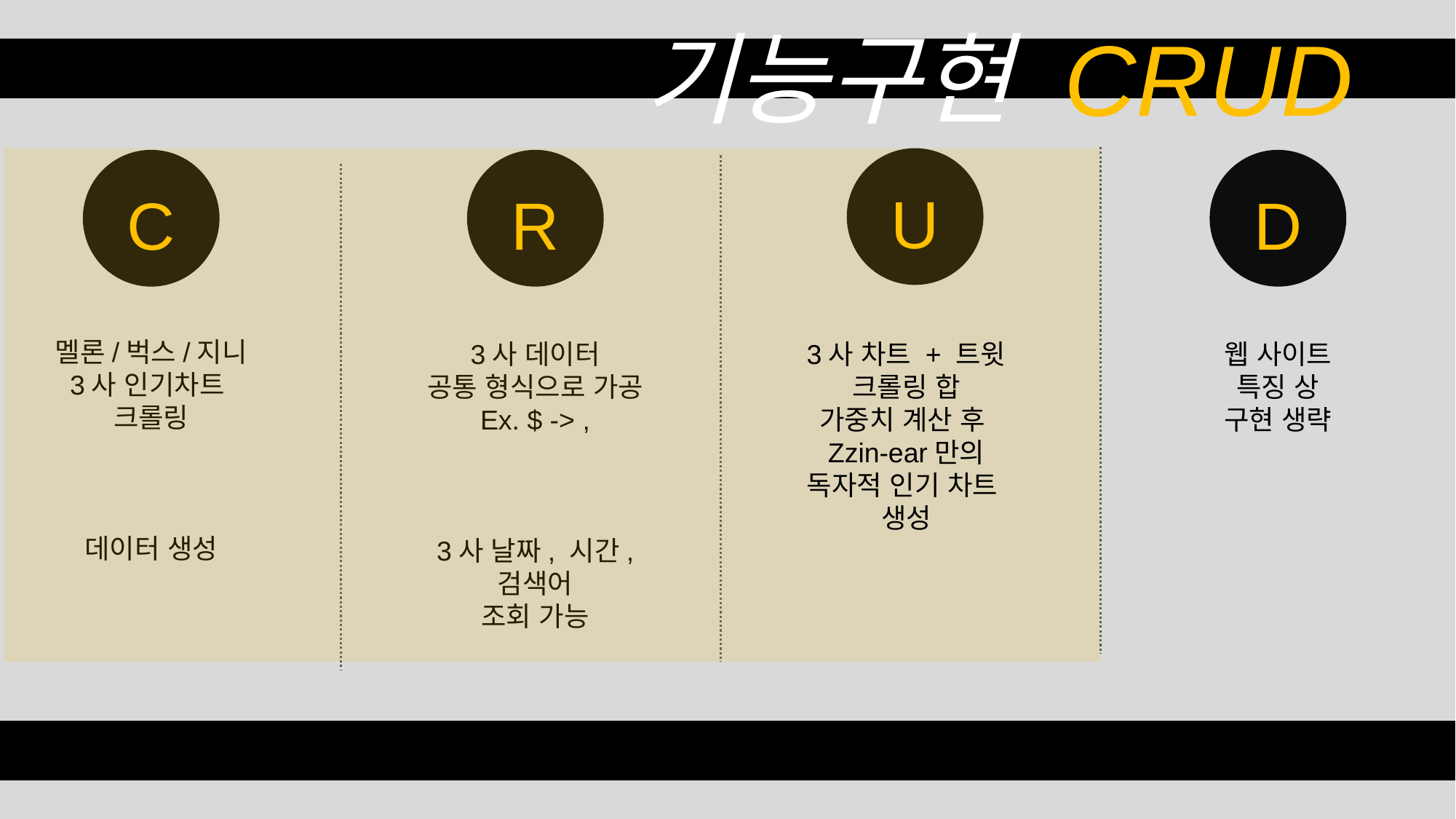

기능구현 CRUD

U

C

R

D
멜론/벅스/지니
3사 인기차트
크롤링

데이터 생성
웹 사이트
특징 상
구현 생략
3사 데이터
공통 형식으로 가공
Ex. $ -> ,

3사 날짜, 시간,
검색어
조회 가능
3사 차트 + 트윗
크롤링 합
가중치 계산 후
Zzin-ear만의
독자적 인기 차트
생성